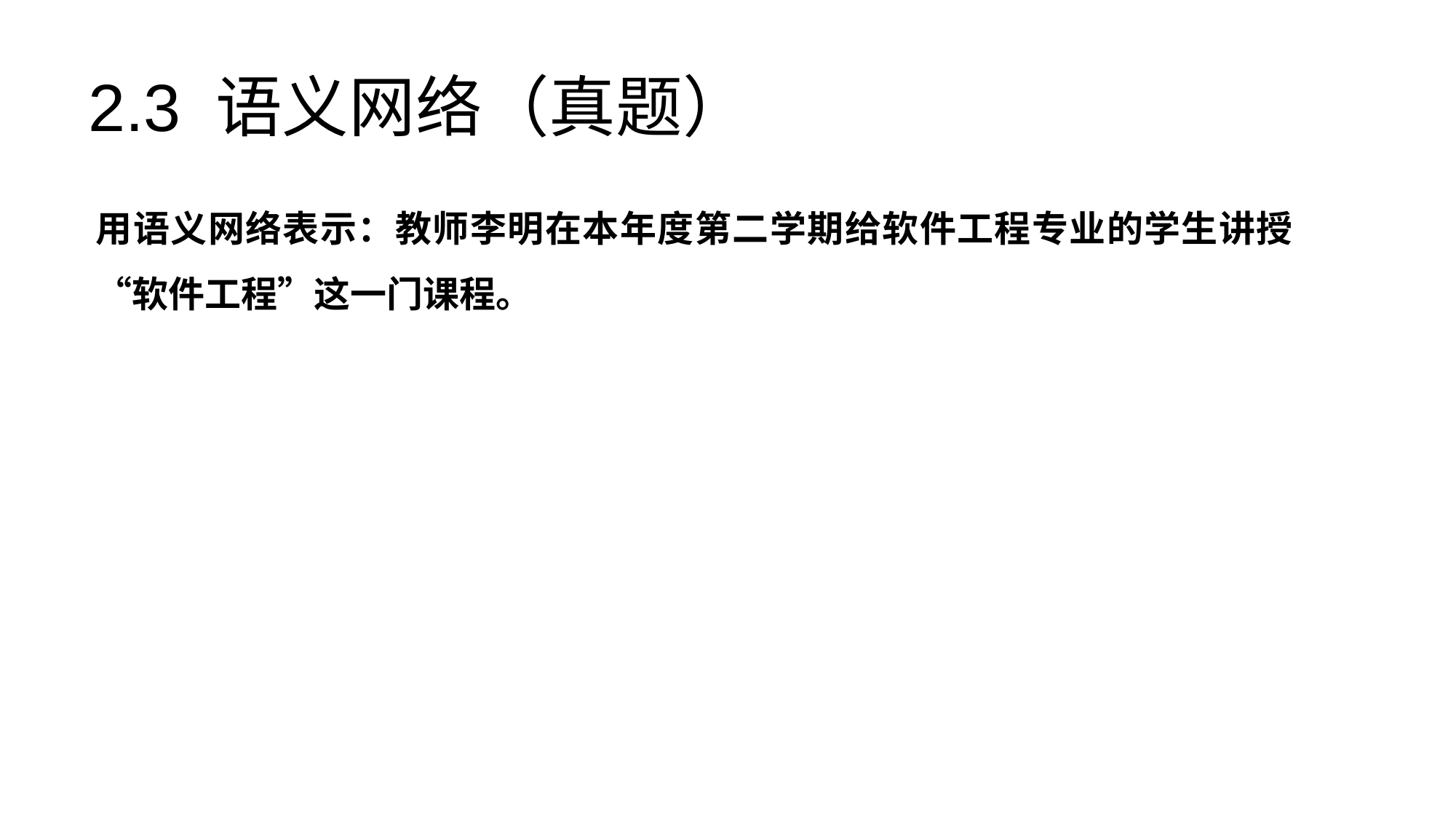

# 2.3 语义网络（真题）

用语义网络表示：教师李明在本年度第二学期给软件工程专业的学生讲授“软件工程”这一门课程。